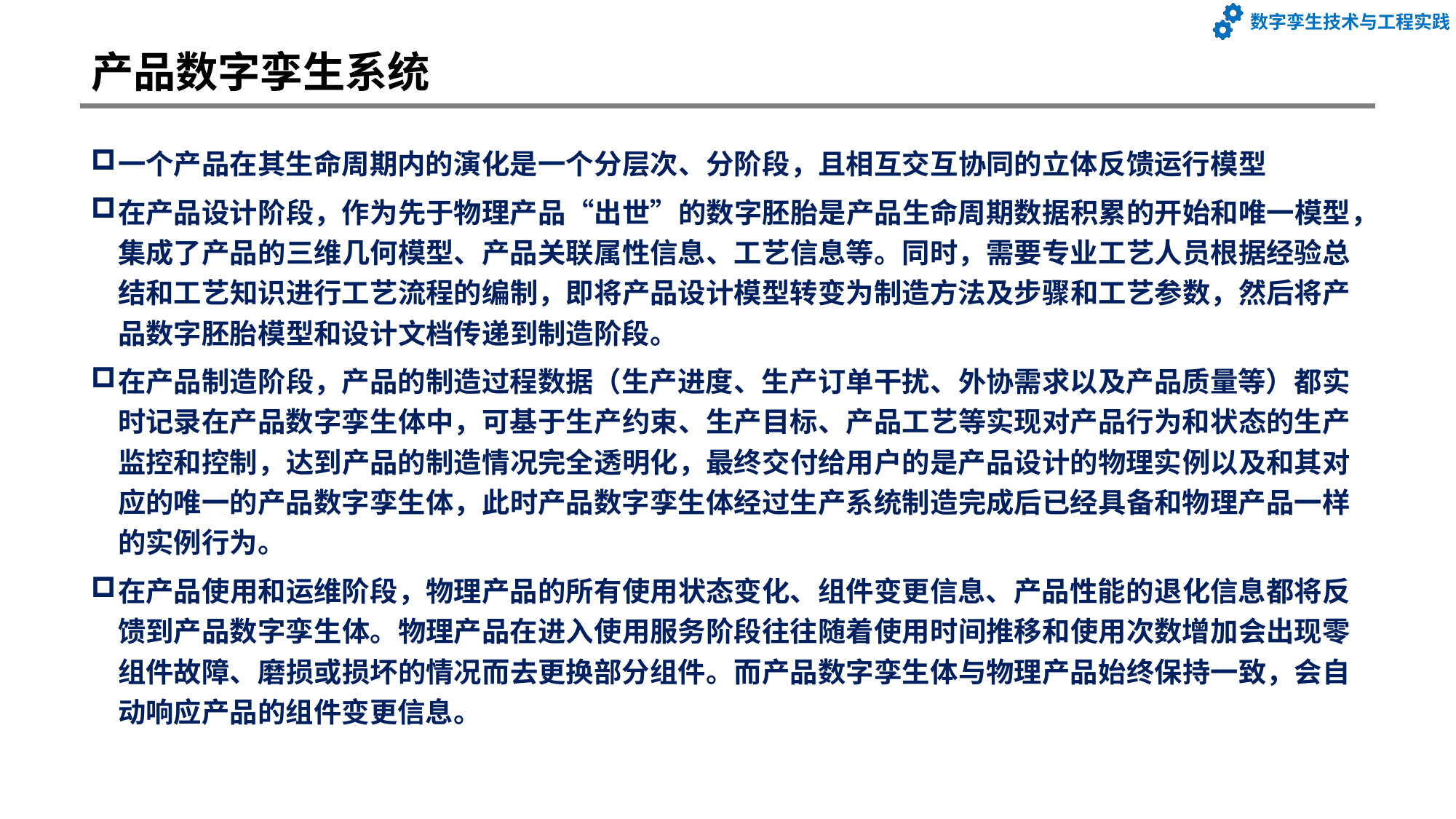

# 产品数字孪生系统
一个产品在其生命周期内的演化是一个分层次、分阶段，且相互交互协同的立体反馈运行模型
在产品设计阶段，作为先于物理产品“出世”的数字胚胎是产品生命周期数据积累的开始和唯一模型，集成了产品的三维几何模型、产品关联属性信息、工艺信息等。同时，需要专业工艺人员根据经验总结和工艺知识进行工艺流程的编制，即将产品设计模型转变为制造方法及步骤和工艺参数，然后将产品数字胚胎模型和设计文档传递到制造阶段。
在产品制造阶段，产品的制造过程数据（生产进度、生产订单干扰、外协需求以及产品质量等）都实时记录在产品数字孪生体中，可基于生产约束、生产目标、产品工艺等实现对产品行为和状态的生产监控和控制，达到产品的制造情况完全透明化，最终交付给用户的是产品设计的物理实例以及和其对应的唯一的产品数字孪生体，此时产品数字孪生体经过生产系统制造完成后已经具备和物理产品一样的实例行为。
在产品使用和运维阶段，物理产品的所有使用状态变化、组件变更信息、产品性能的退化信息都将反馈到产品数字孪生体。物理产品在进入使用服务阶段往往随着使用时间推移和使用次数增加会出现零组件故障、磨损或损坏的情况而去更换部分组件。而产品数字孪生体与物理产品始终保持一致，会自动响应产品的组件变更信息。